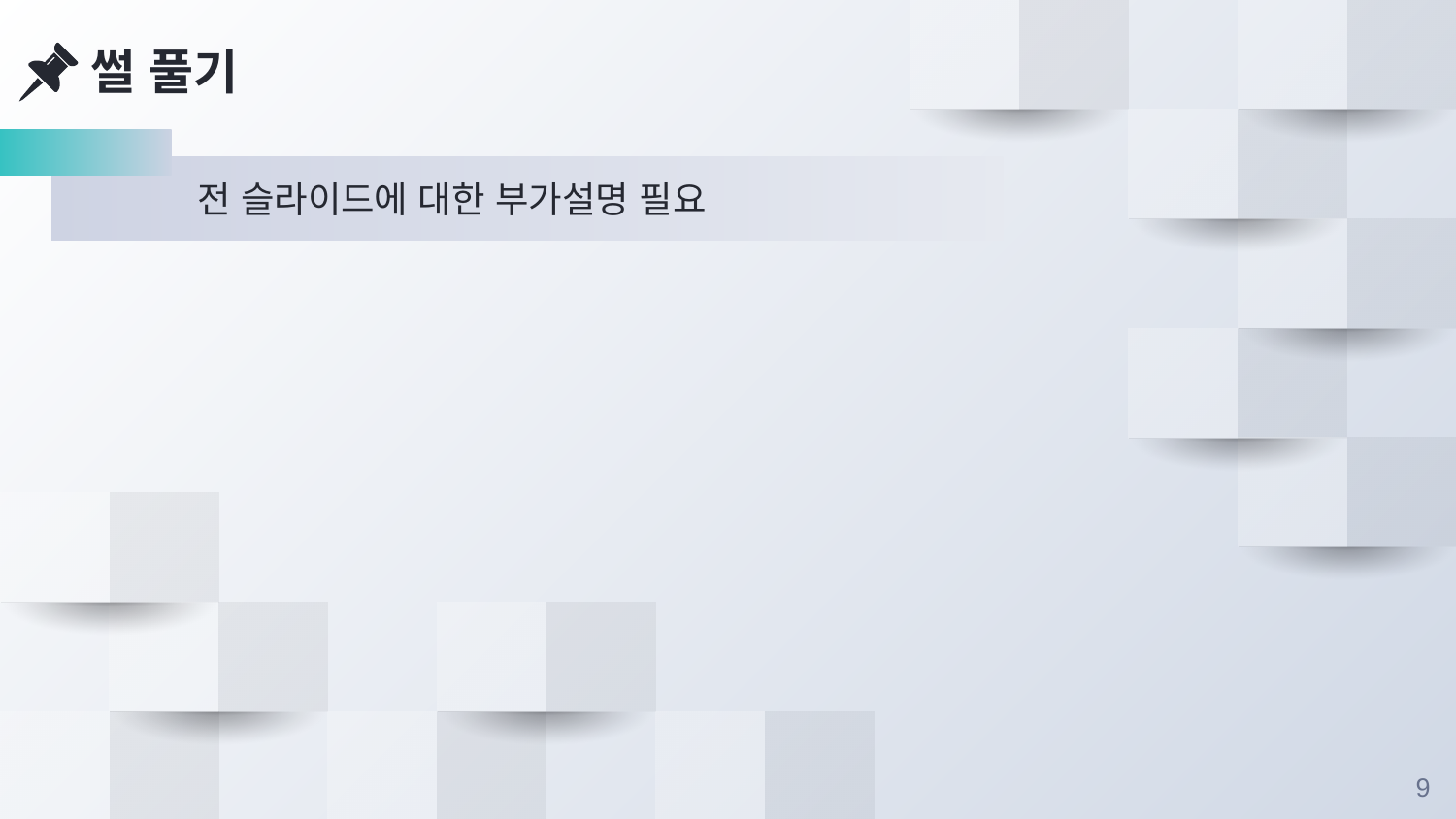

썰 풀기

	전 슬라이드에 대한 부가설명 필요
9